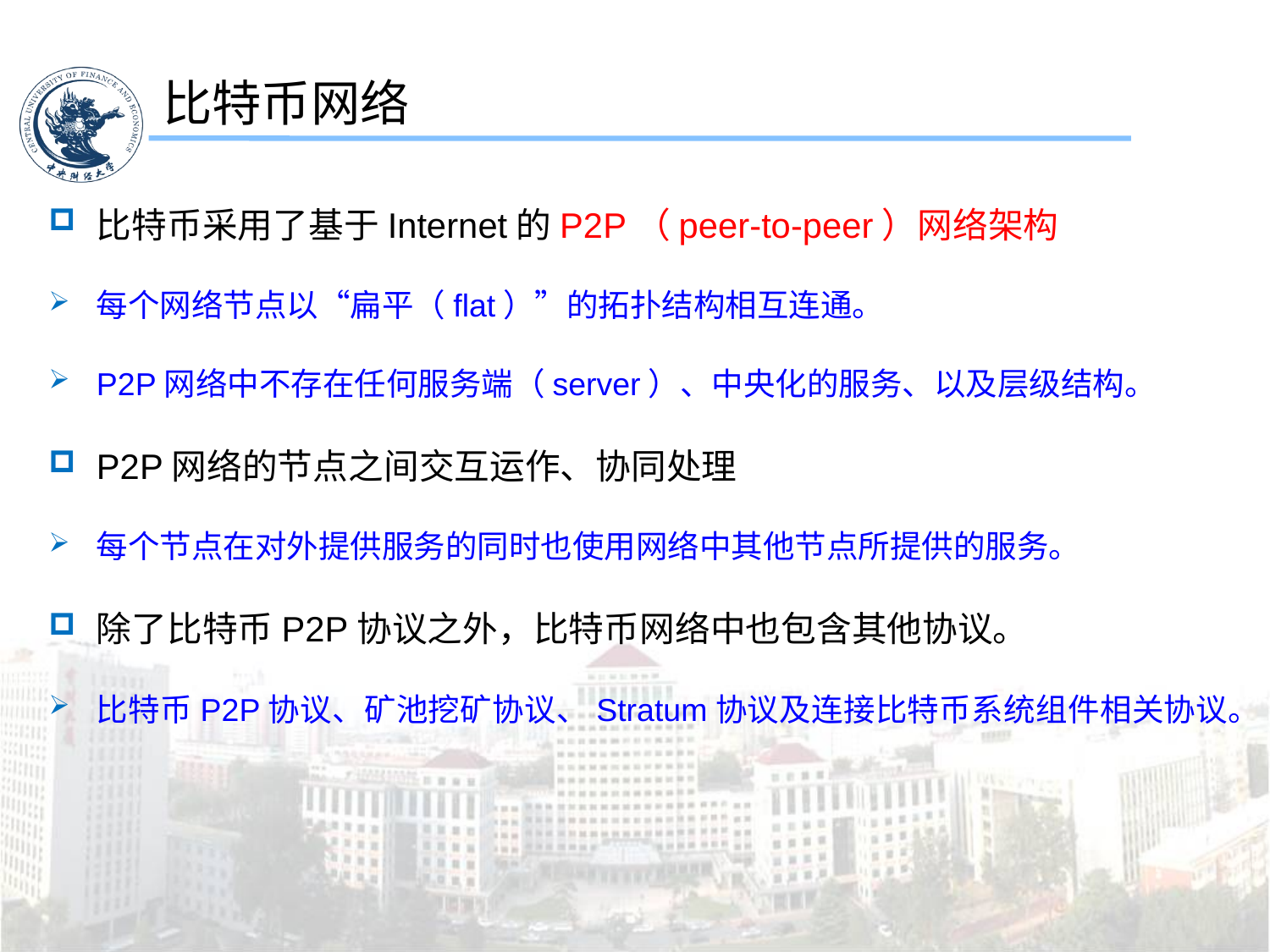

比特币网络
比特币采用了基于Internet的P2P（peer-to-peer）网络架构
每个网络节点以“扁平（flat）”的拓扑结构相互连通。
P2P网络中不存在任何服务端（server）、中央化的服务、以及层级结构。
P2P网络的节点之间交互运作、协同处理
每个节点在对外提供服务的同时也使用网络中其他节点所提供的服务。
除了比特币P2P协议之外，比特币网络中也包含其他协议。
比特币P2P协议、矿池挖矿协议、Stratum协议及连接比特币系统组件相关协议。